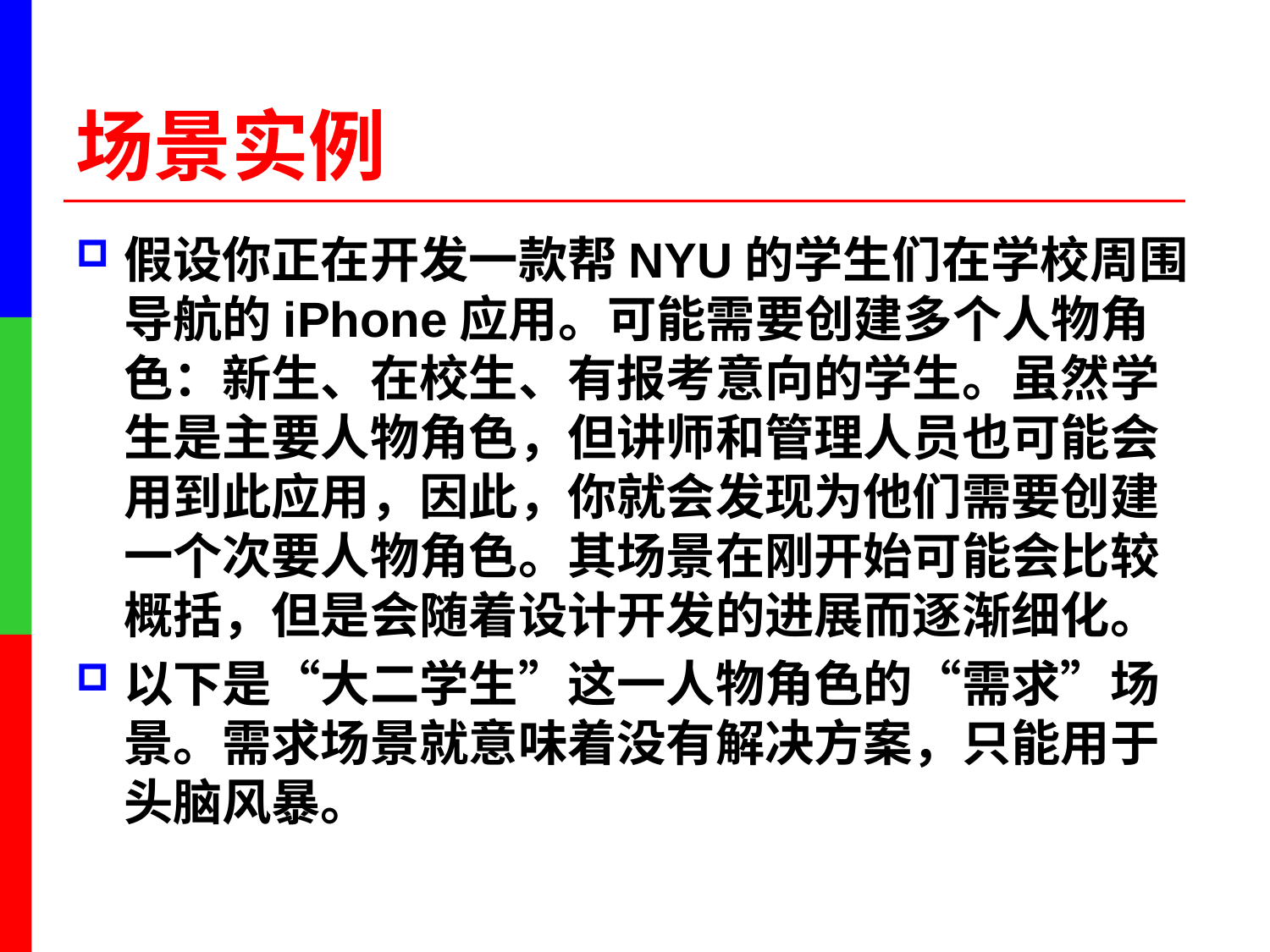

# 场景实例
假设你正在开发一款帮NYU的学生们在学校周围导航的iPhone应用。可能需要创建多个人物角色：新生、在校生、有报考意向的学生。虽然学生是主要人物角色，但讲师和管理人员也可能会用到此应用，因此，你就会发现为他们需要创建一个次要人物角色。其场景在刚开始可能会比较概括，但是会随着设计开发的进展而逐渐细化。
以下是“大二学生”这一人物角色的“需求”场景。需求场景就意味着没有解决方案，只能用于头脑风暴。